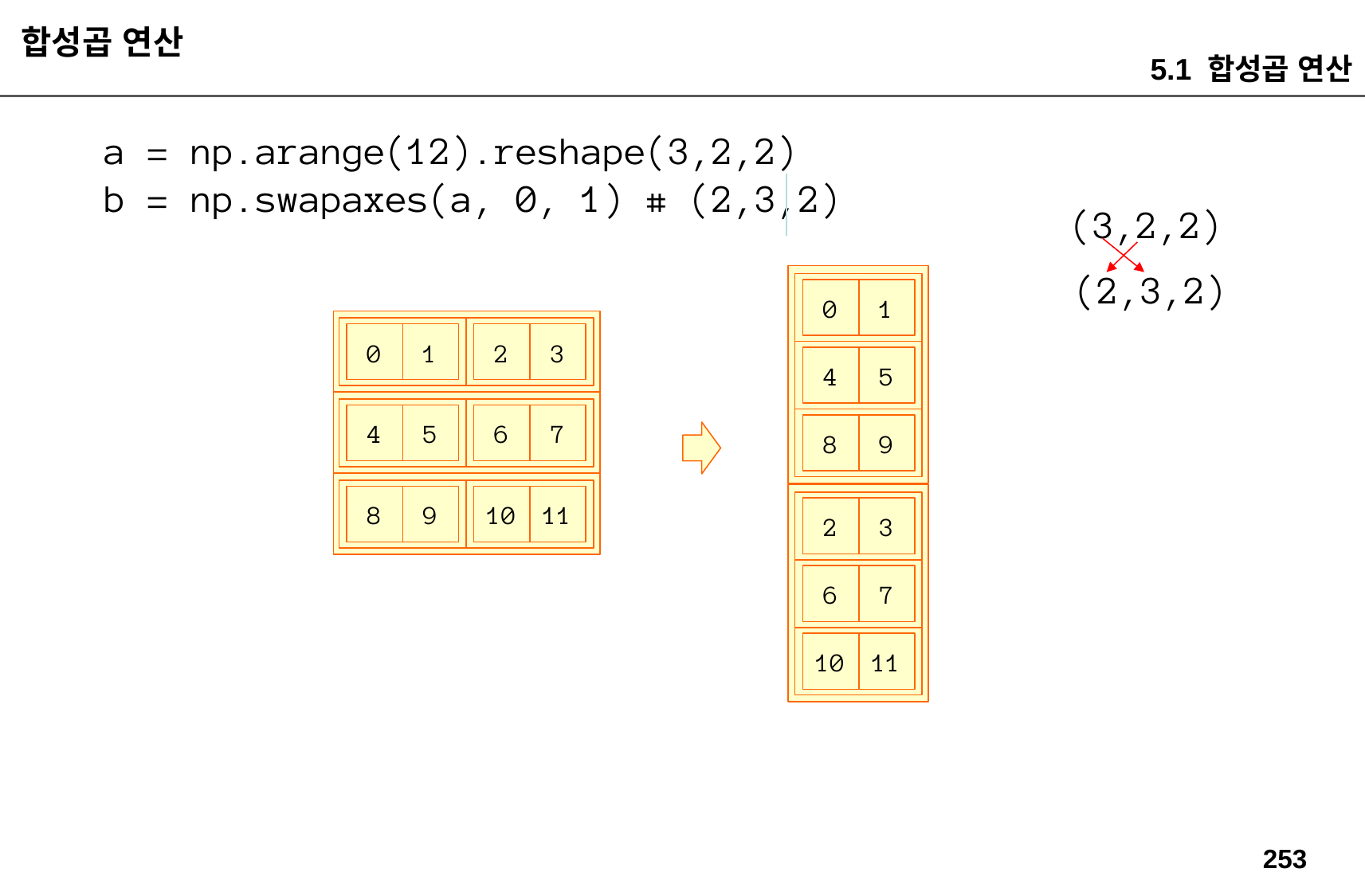

합성곱 연산
5.1 합성곱 연산
a = np.arange(12).reshape(3,2,2)
b = np.swapaxes(a, 0, 1) # (2,3,2)
(3,2,2)
(2,3,2)

0
1

0
1
2
3

4
5

4
5
6
7

8
9

8
9
10
11

2
3

6
7

10
11